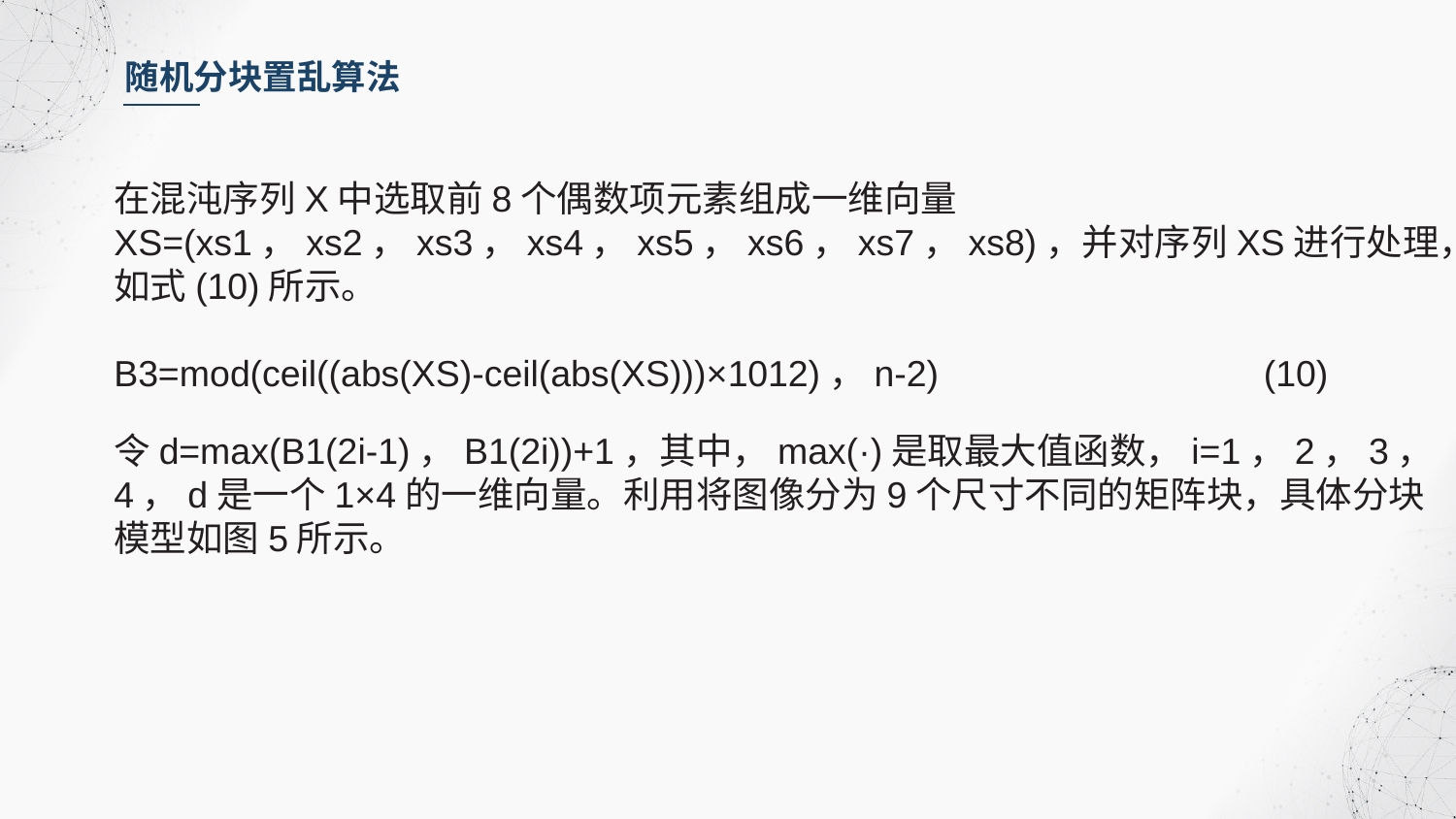

随机分块置乱算法
在混沌序列X中选取前8个偶数项元素组成一维向量XS=(xs1，xs2，xs3，xs4，xs5，xs6，xs7，xs8)，并对序列XS进行处理，如式(10)所示。

B3=mod(ceil((abs(XS)-ceil(abs(XS)))×1012)，n-2)                                (10)

令d=max(B1(2i-1)，B1(2i))+1，其中，max(·)是取最大值函数，i=1，2，3，4，d是一个1×4的一维向量。利用将图像分为9个尺寸不同的矩阵块，具体分块模型如图5所示。